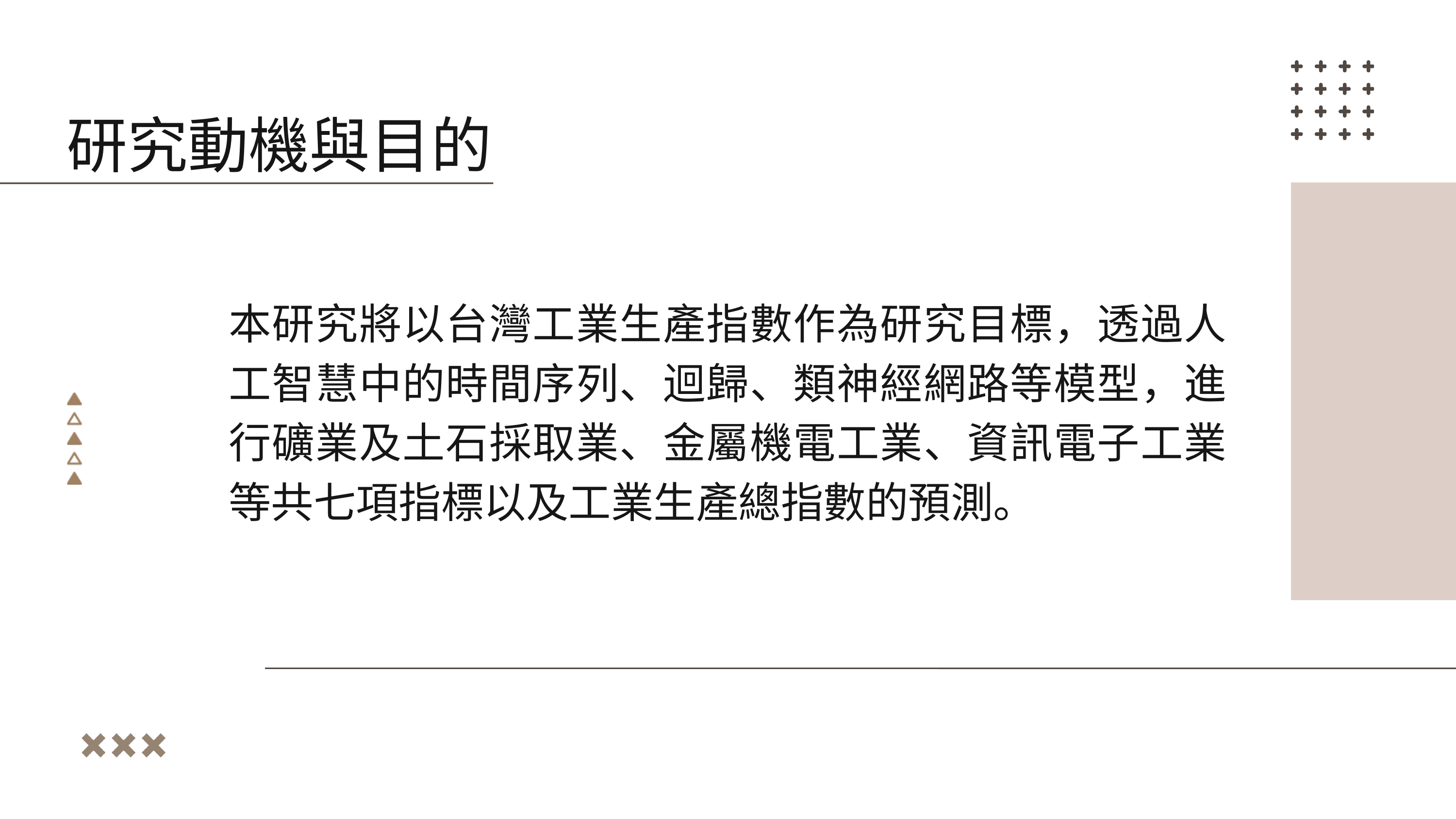

研究動機與目的

本研究將以台灣工業生產指數作為研究目標，透過人工智慧中的時間序列、迴歸、類神經網路等模型，進行礦業及土石採取業、金屬機電工業、資訊電子工業等共七項指標以及工業生產總指數的預測。